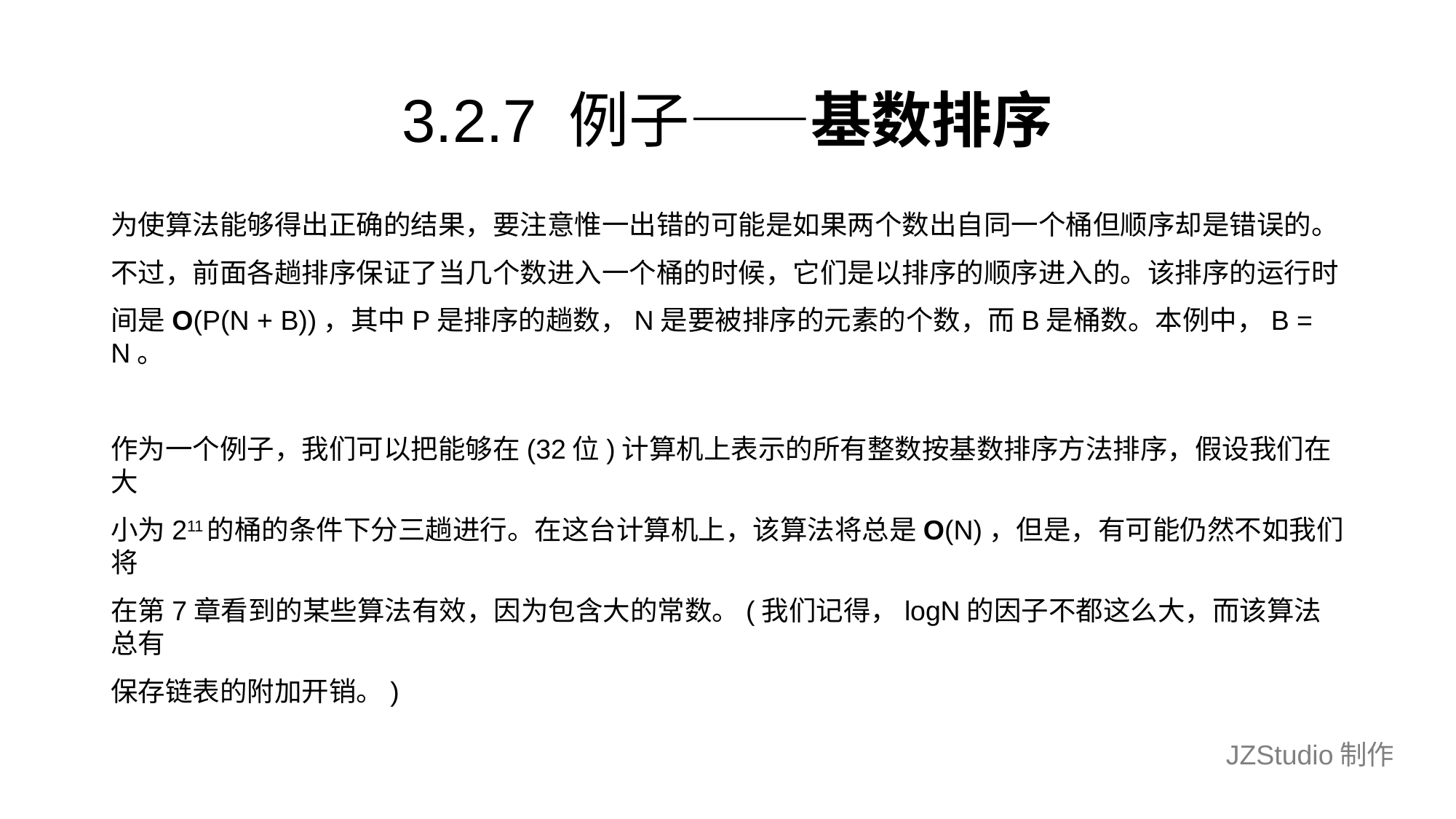

# 3.2.7 例子——基数排序
为使算法能够得出正确的结果，要注意惟一出错的可能是如果两个数出自同一个桶但顺序却是错误的。
不过，前面各趟排序保证了当几个数进入一个桶的时候，它们是以排序的顺序进入的。该排序的运行时
间是O(P(N + B))，其中P是排序的趟数，N是要被排序的元素的个数，而B是桶数。本例中，B = N。

作为一个例子，我们可以把能够在(32位)计算机上表示的所有整数按基数排序方法排序，假设我们在大
小为211的桶的条件下分三趟进行。在这台计算机上，该算法将总是O(N)，但是，有可能仍然不如我们将
在第7章看到的某些算法有效，因为包含大的常数。(我们记得，logN的因子不都这么大，而该算法总有
保存链表的附加开销。)